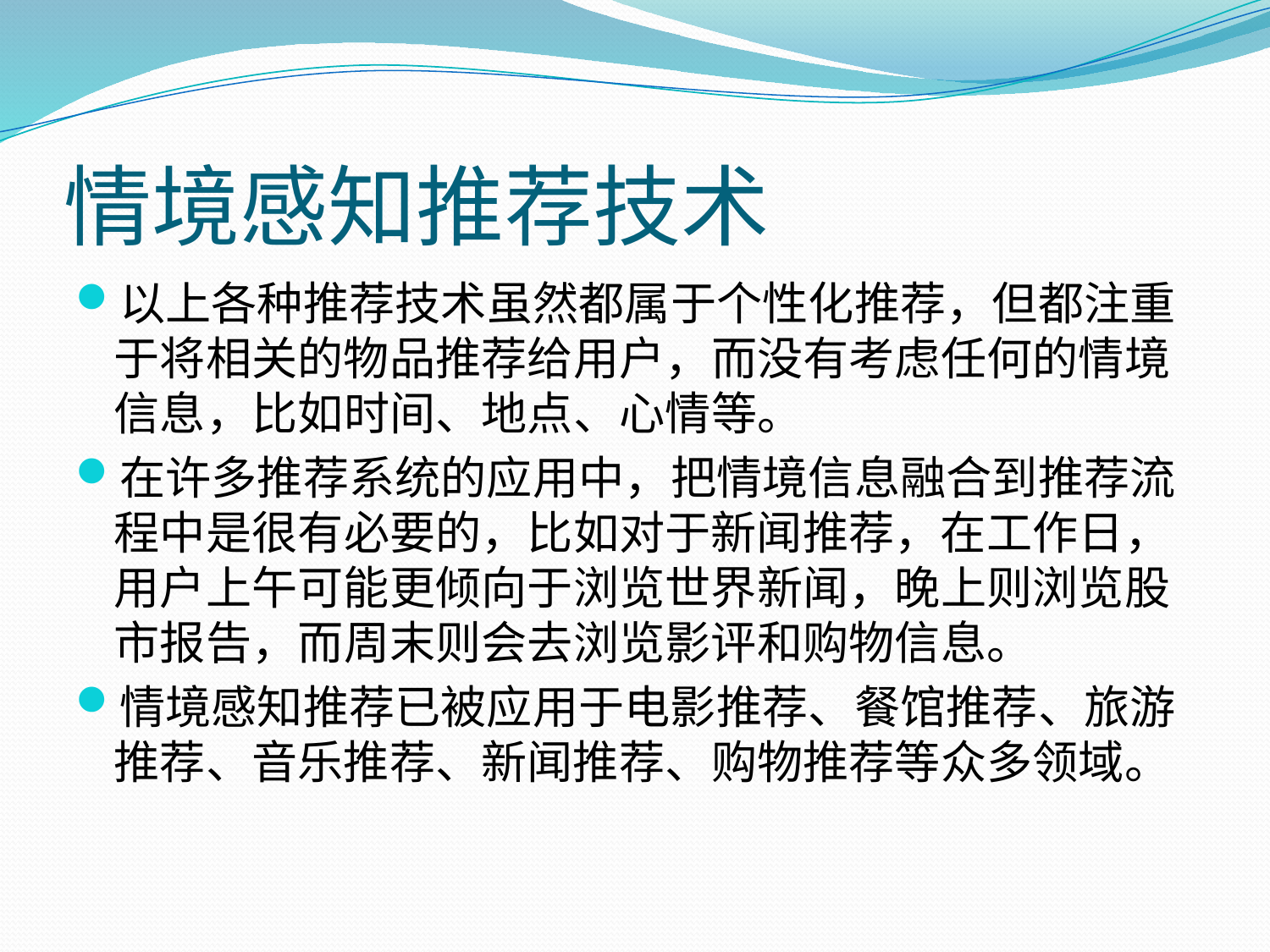

# 情境感知推荐技术
以上各种推荐技术虽然都属于个性化推荐，但都注重于将相关的物品推荐给用户，而没有考虑任何的情境信息，比如时间、地点、心情等。
在许多推荐系统的应用中，把情境信息融合到推荐流程中是很有必要的，比如对于新闻推荐，在工作日，用户上午可能更倾向于浏览世界新闻，晚上则浏览股市报告，而周末则会去浏览影评和购物信息。
情境感知推荐已被应用于电影推荐、餐馆推荐、旅游推荐、音乐推荐、新闻推荐、购物推荐等众多领域。